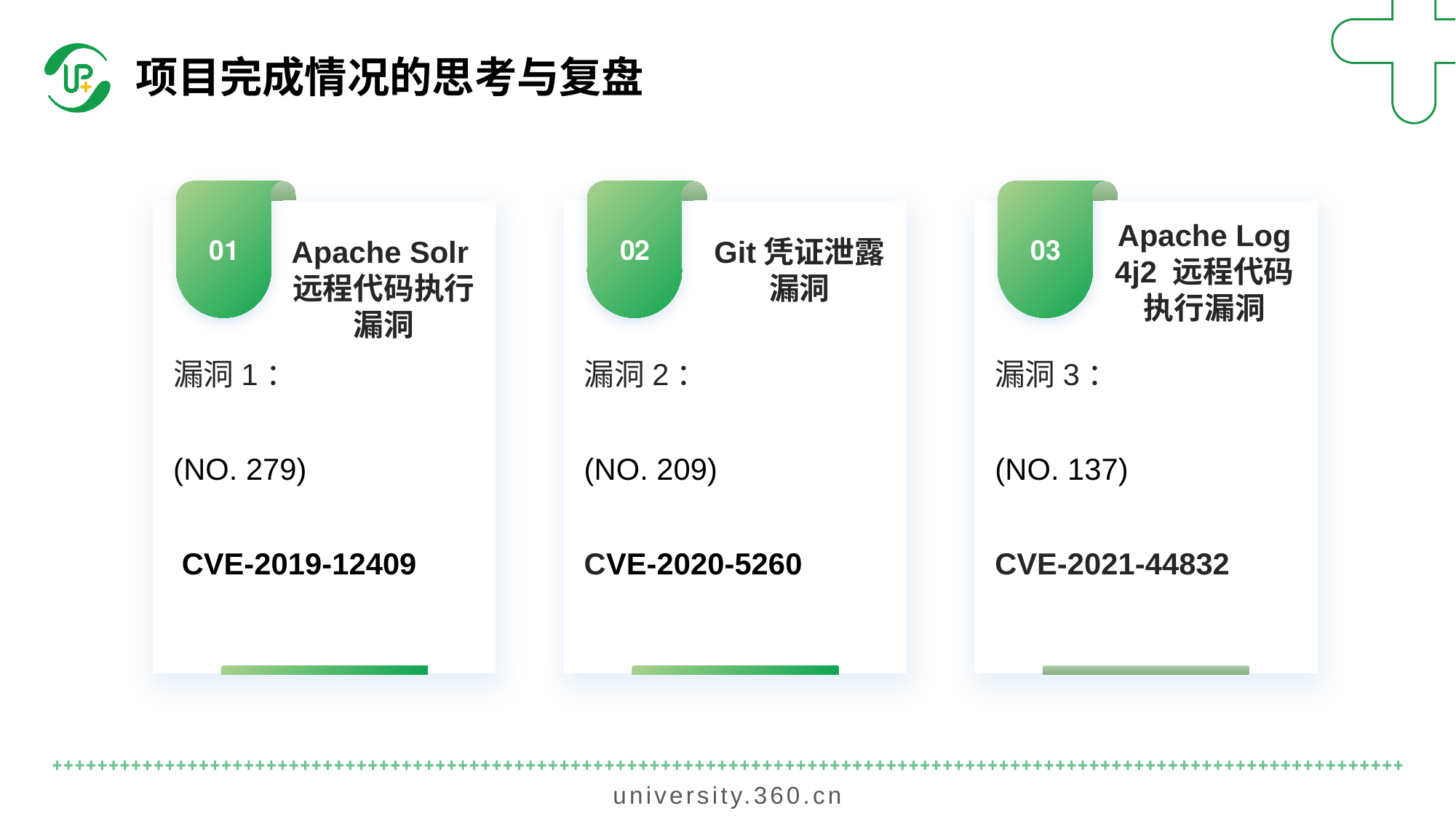

项目完成情况的思考与复盘

01
02
03

Apache Log4j2 远程代码执行漏洞
Git凭证泄露漏洞
Apache Solr远程代码执行漏洞
漏洞1：

(NO. 279)

 CVE-2019-12409
漏洞2：

(NO. 209)

CVE-2020-5260
漏洞3：

(NO. 137)

CVE-2021-44832